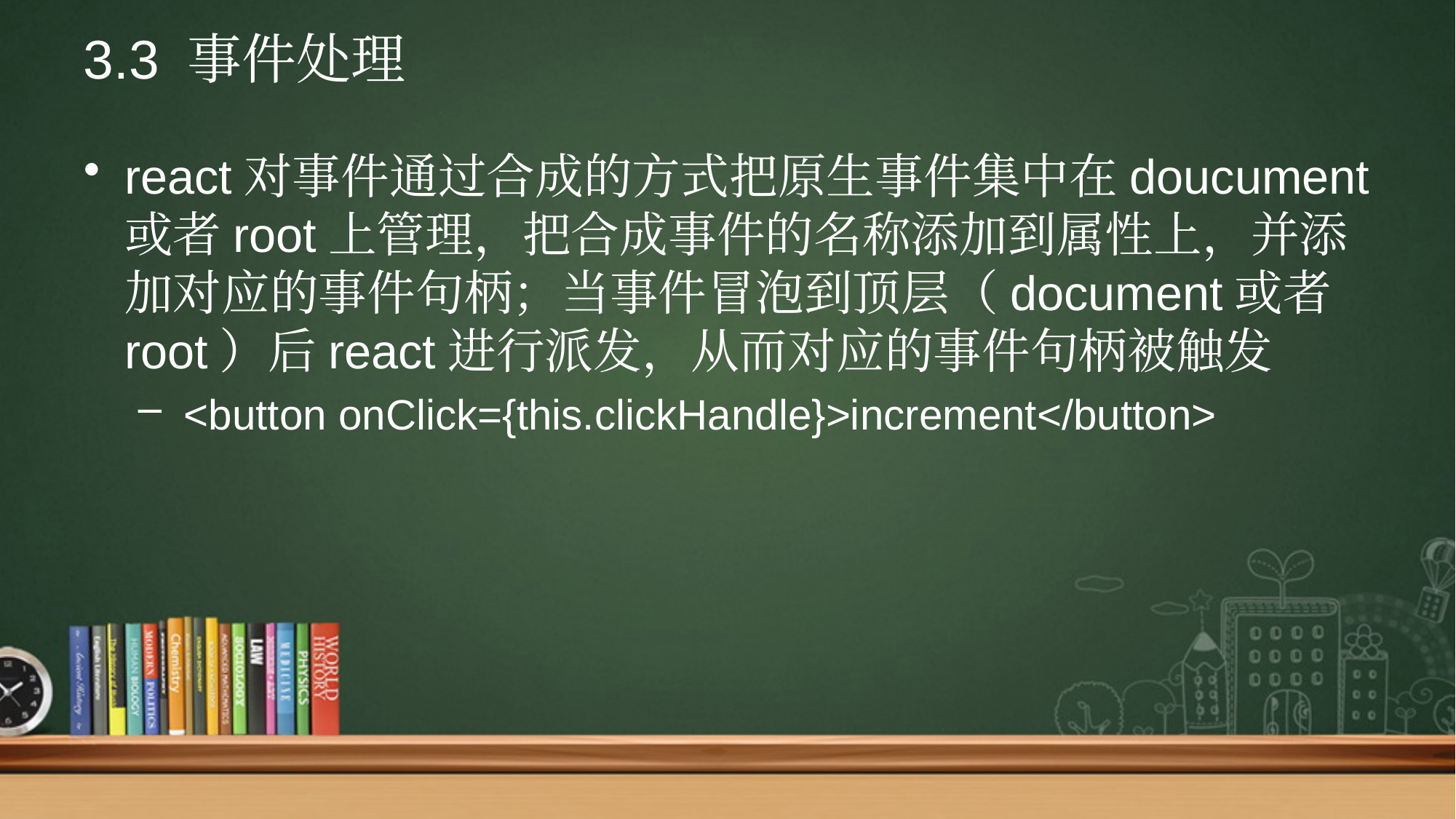

# 3.3 事件处理
react对事件通过合成的方式把原生事件集中在doucument或者root上管理，把合成事件的名称添加到属性上，并添加对应的事件句柄；当事件冒泡到顶层（document或者root）后react进行派发，从而对应的事件句柄被触发
 <button onClick={this.clickHandle}>increment</button>